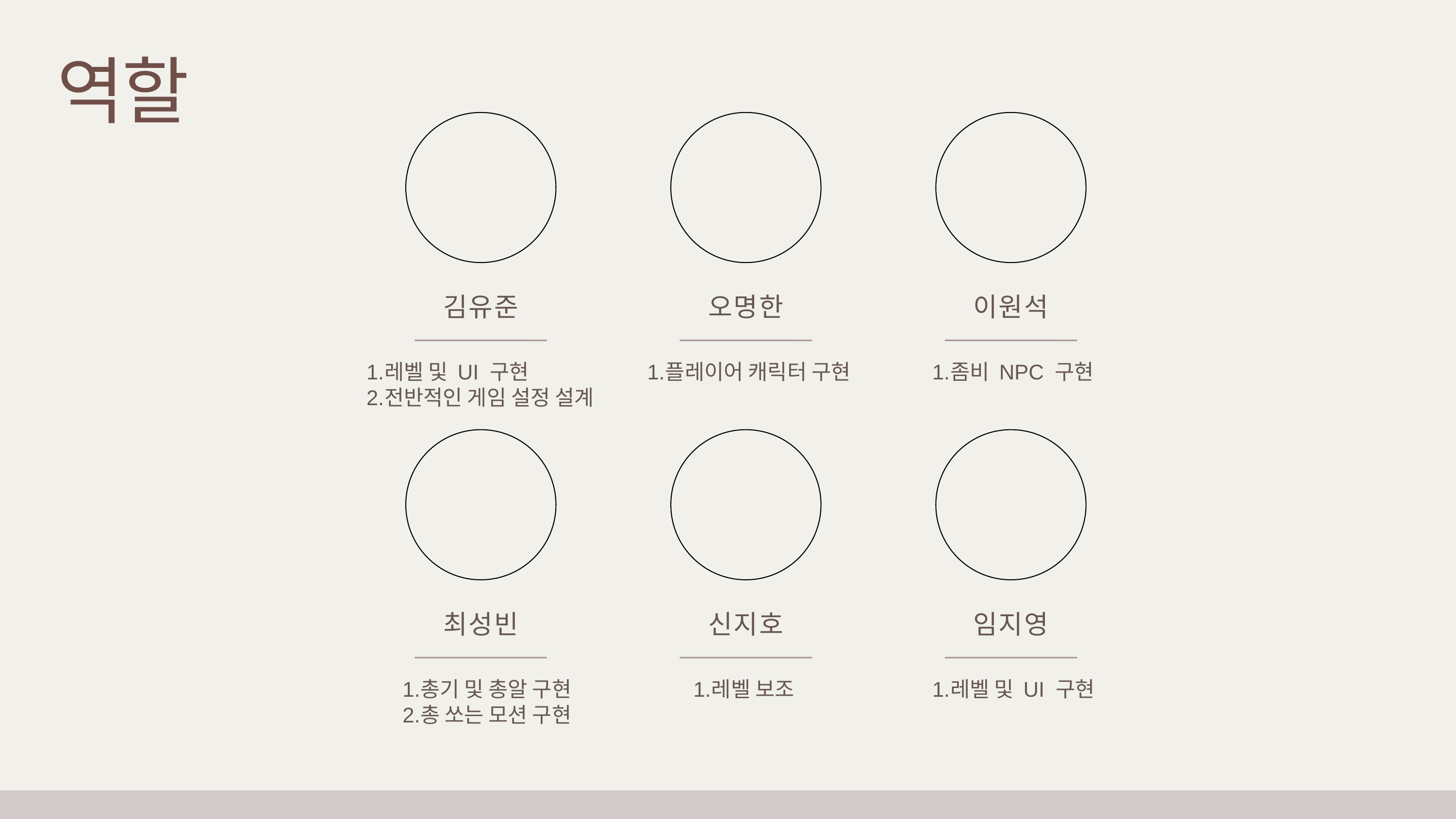

역할

김유준
오명한
이원석

레벨 및 UI 구현
전반적인 게임 설정 설계
플레이어 캐릭터 구현
좀비 NPC 구현

최성빈
신지호
임지영

총기 및 총알 구현
총 쏘는 모션 구현
레벨 보조
레벨 및 UI 구현